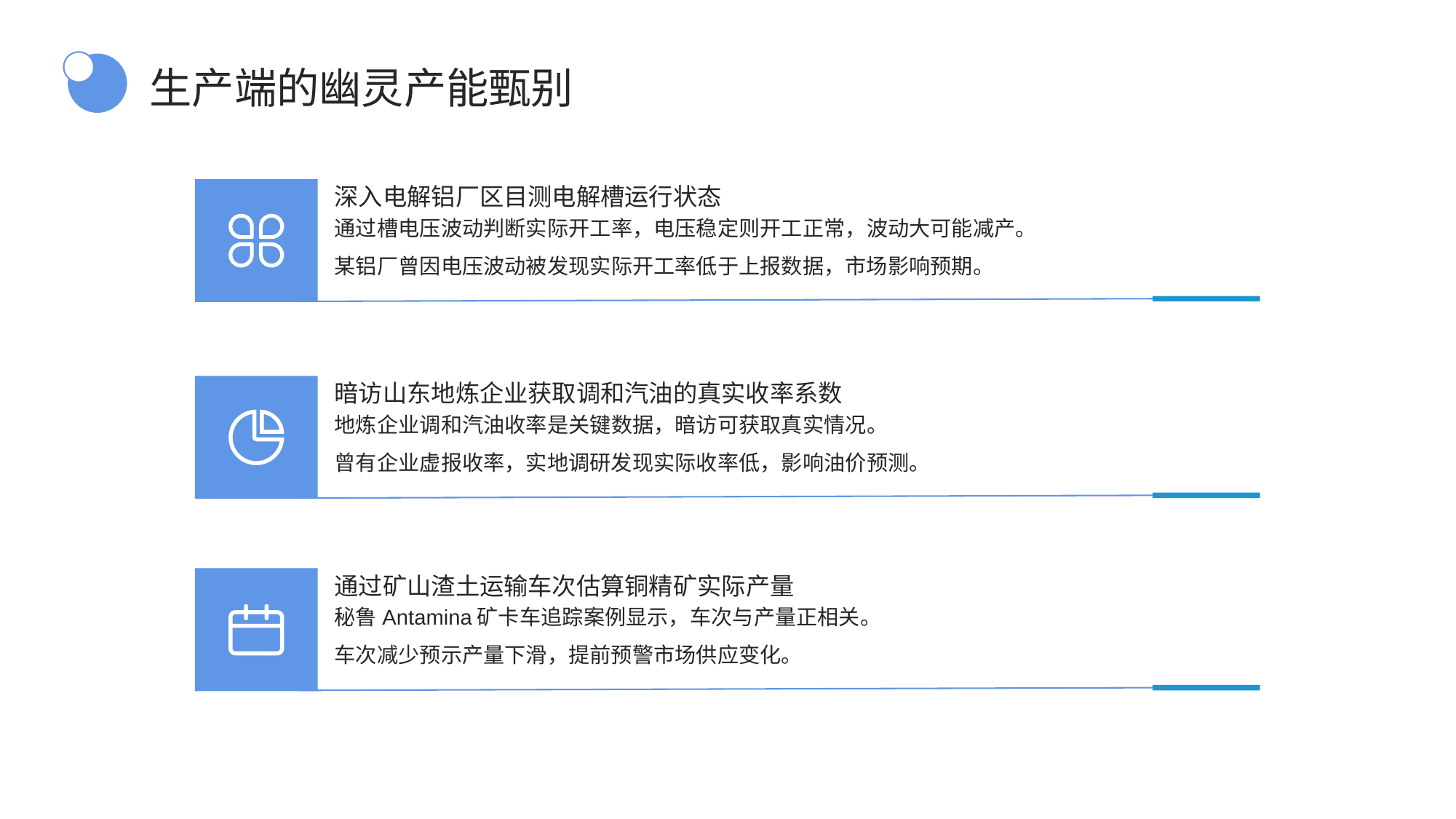

生产端的幽灵产能甄别
深入电解铝厂区目测电解槽运行状态

通过槽电压波动判断实际开工率，电压稳定则开工正常，波动大可能减产。
某铝厂曾因电压波动被发现实际开工率低于上报数据，市场影响预期。

暗访山东地炼企业获取调和汽油的真实收率系数

地炼企业调和汽油收率是关键数据，暗访可获取真实情况。
曾有企业虚报收率，实地调研发现实际收率低，影响油价预测。

通过矿山渣土运输车次估算铜精矿实际产量

秘鲁Antamina矿卡车追踪案例显示，车次与产量正相关。
车次减少预示产量下滑，提前预警市场供应变化。